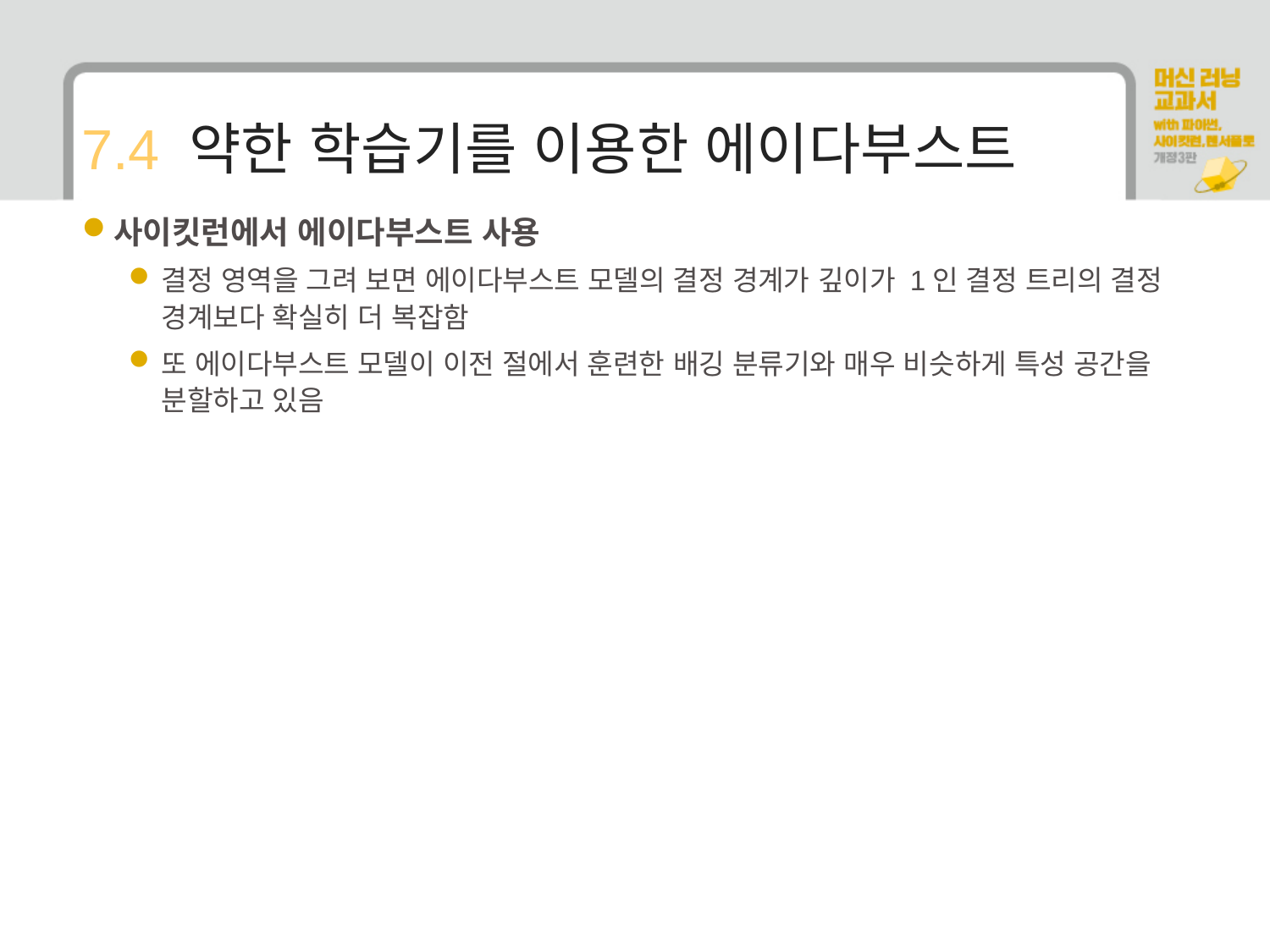

# 7.4 약한 학습기를 이용한 에이다부스트
사이킷런에서 에이다부스트 사용
결정 영역을 그려 보면 에이다부스트 모델의 결정 경계가 깊이가 1인 결정 트리의 결정 경계보다 확실히 더 복잡함
또 에이다부스트 모델이 이전 절에서 훈련한 배깅 분류기와 매우 비슷하게 특성 공간을 분할하고 있음